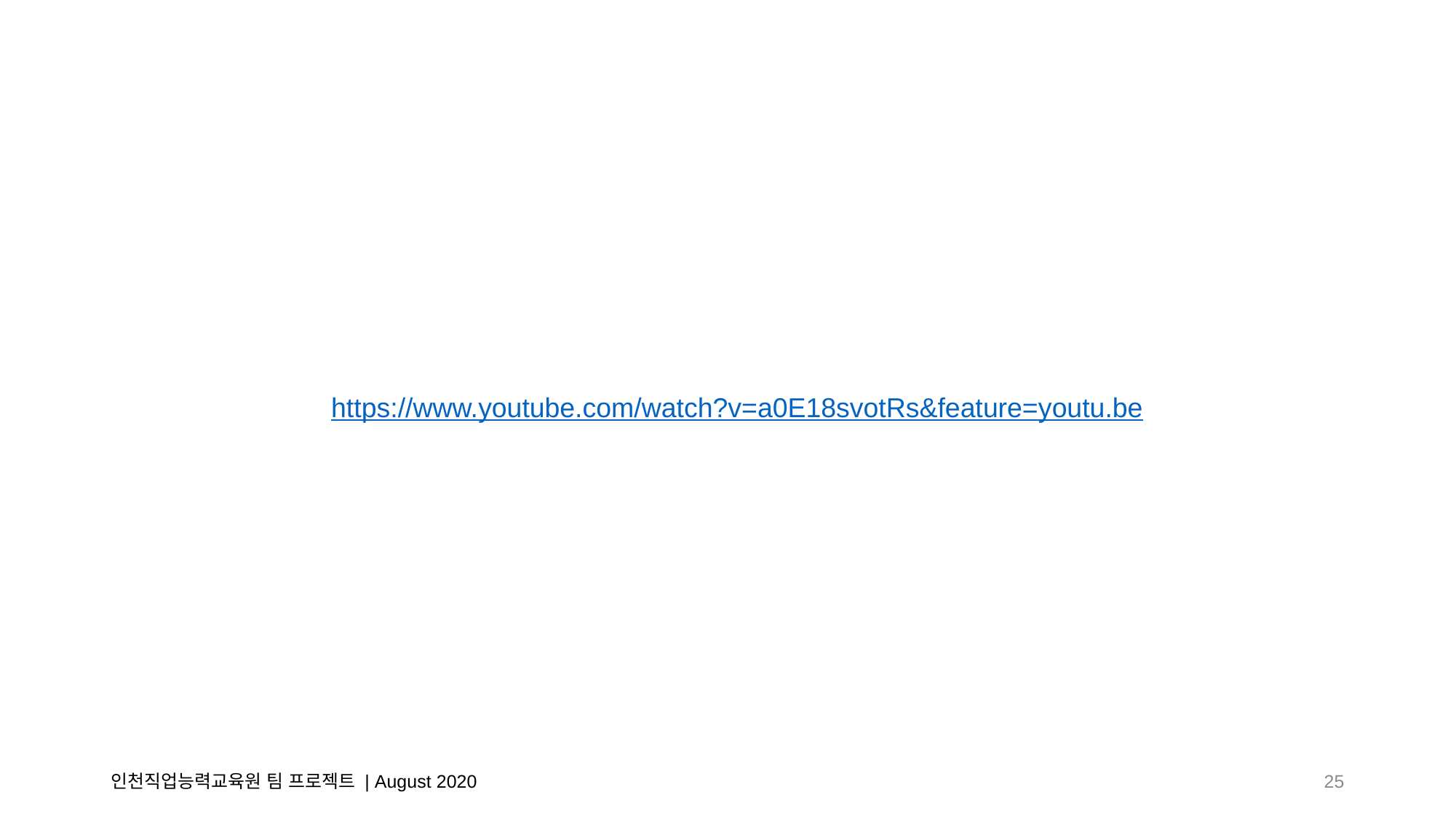

https://www.youtube.com/watch?v=a0E18svotRs&feature=youtu.be
인천직업능력교육원 팀 프로젝트 | August 2020
25